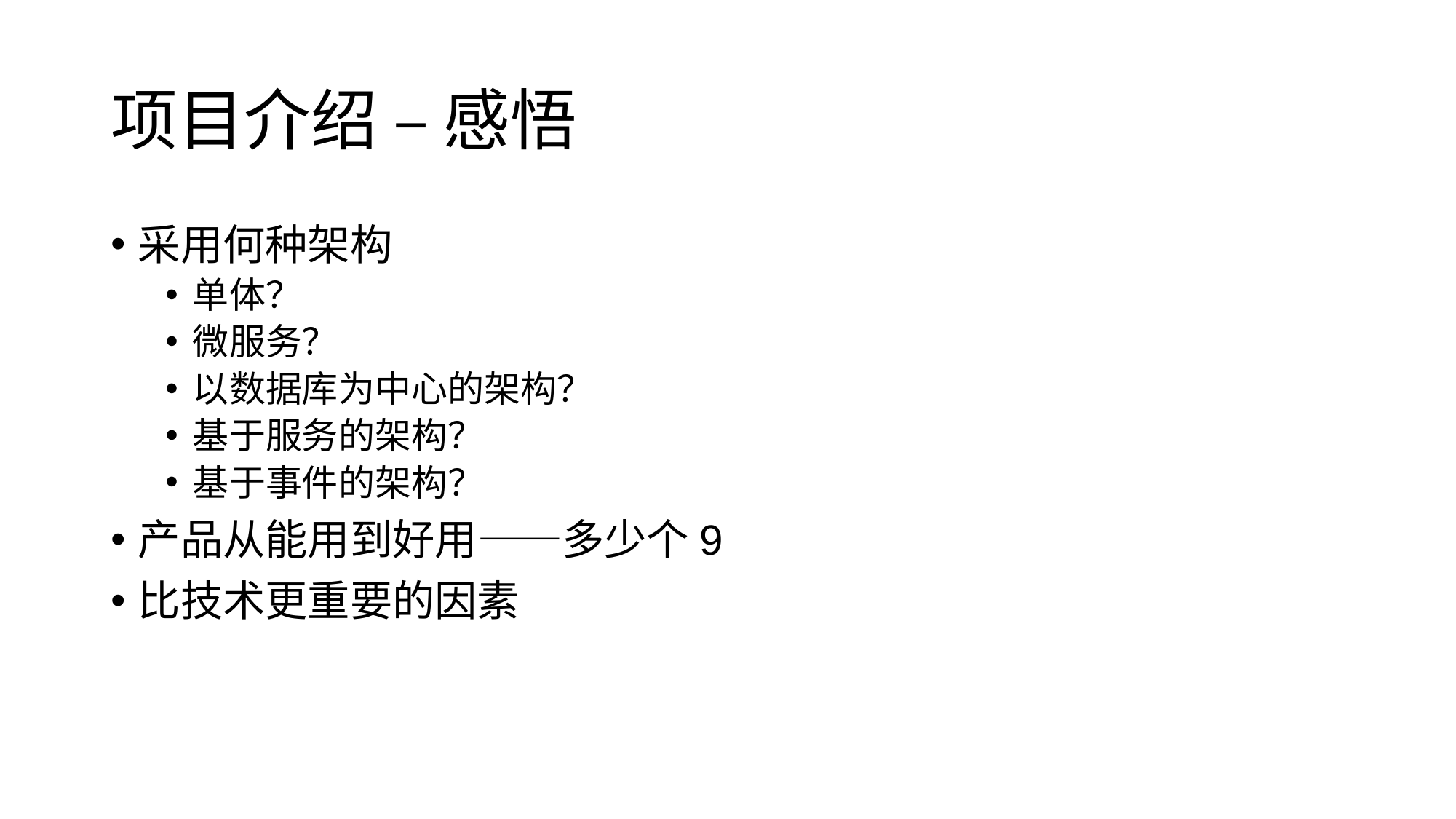

# 项目介绍 – 感悟
采用何种架构
单体？
微服务？
以数据库为中心的架构？
基于服务的架构？
基于事件的架构？
产品从能用到好用——多少个9
比技术更重要的因素